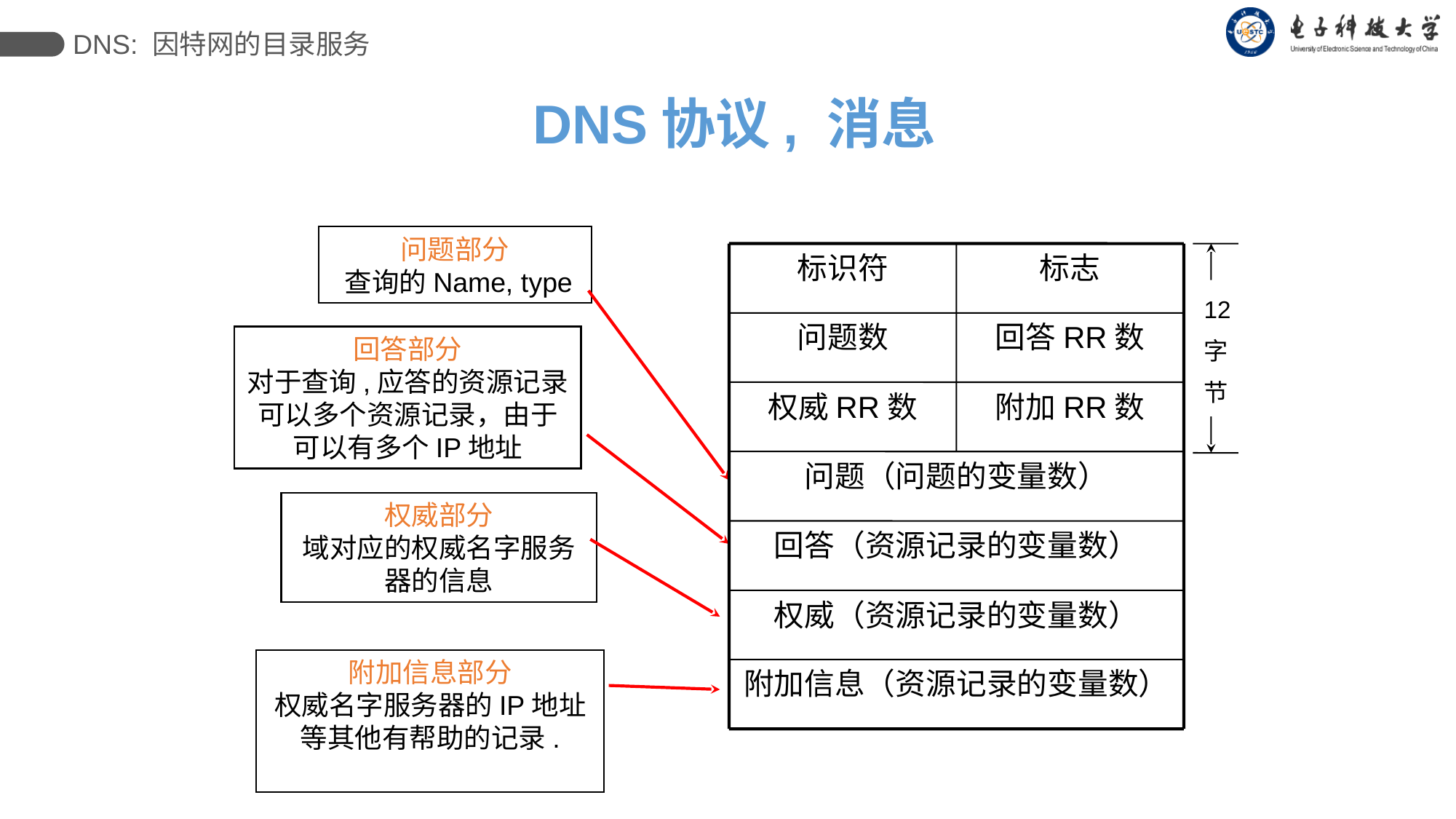

DNS: 因特网的目录服务
# DNS协议, 消息
问题部分
查询的Name, type
标识符

标志

问题数

回答RR数
权威RR数

附加RR数
问题（问题的变量数）

回答（资源记录的变量数）

权威（资源记录的变量数）

附加信息（资源记录的变量数）

12
字
节

回答部分
对于查询,应答的资源记录
可以多个资源记录，由于可以有多个IP地址

权威部分
域对应的权威名字服务器的信息

附加信息部分
权威名字服务器的IP地址等其他有帮助的记录.